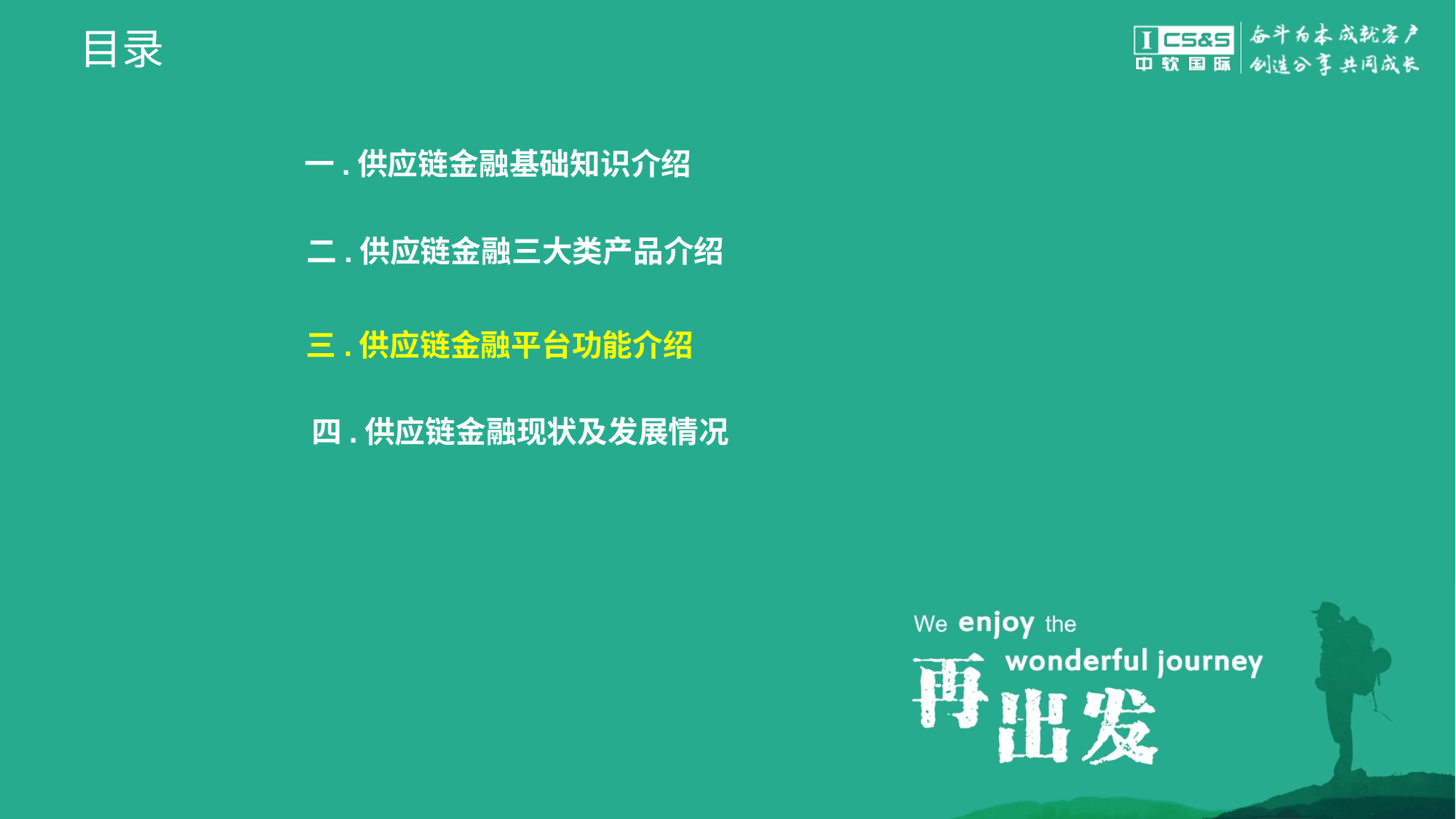

一.供应链金融基础知识介绍
二.供应链金融三大类产品介绍
三.供应链金融平台功能介绍
四.供应链金融现状及发展情况
63